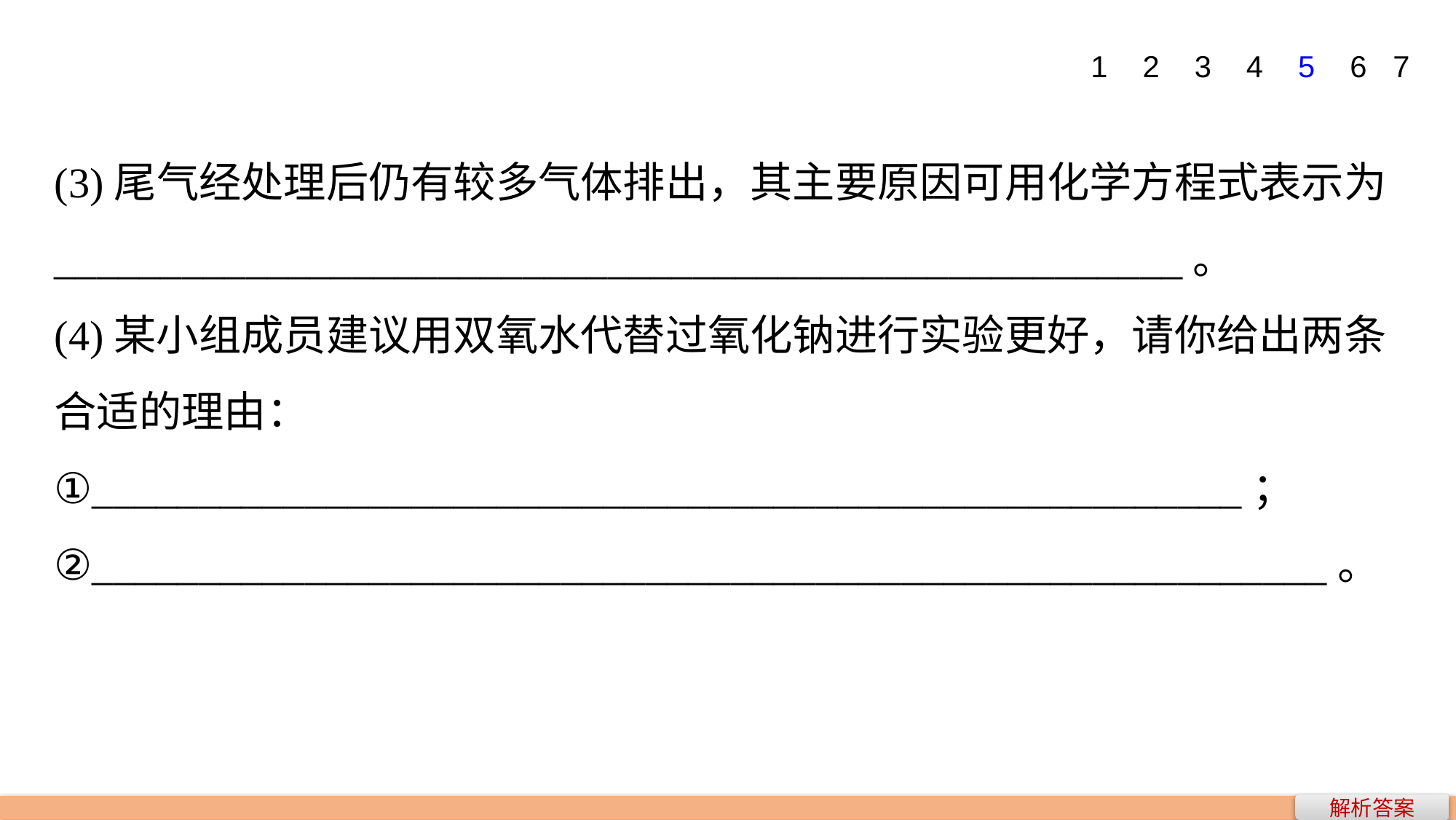

1
2
3
4
5
6
7
(3)尾气经处理后仍有较多气体排出，其主要原因可用化学方程式表示为_____________________________________________________。
(4)某小组成员建议用双氧水代替过氧化钠进行实验更好，请你给出两条合适的理由：
①______________________________________________________；
②__________________________________________________________。
解析答案